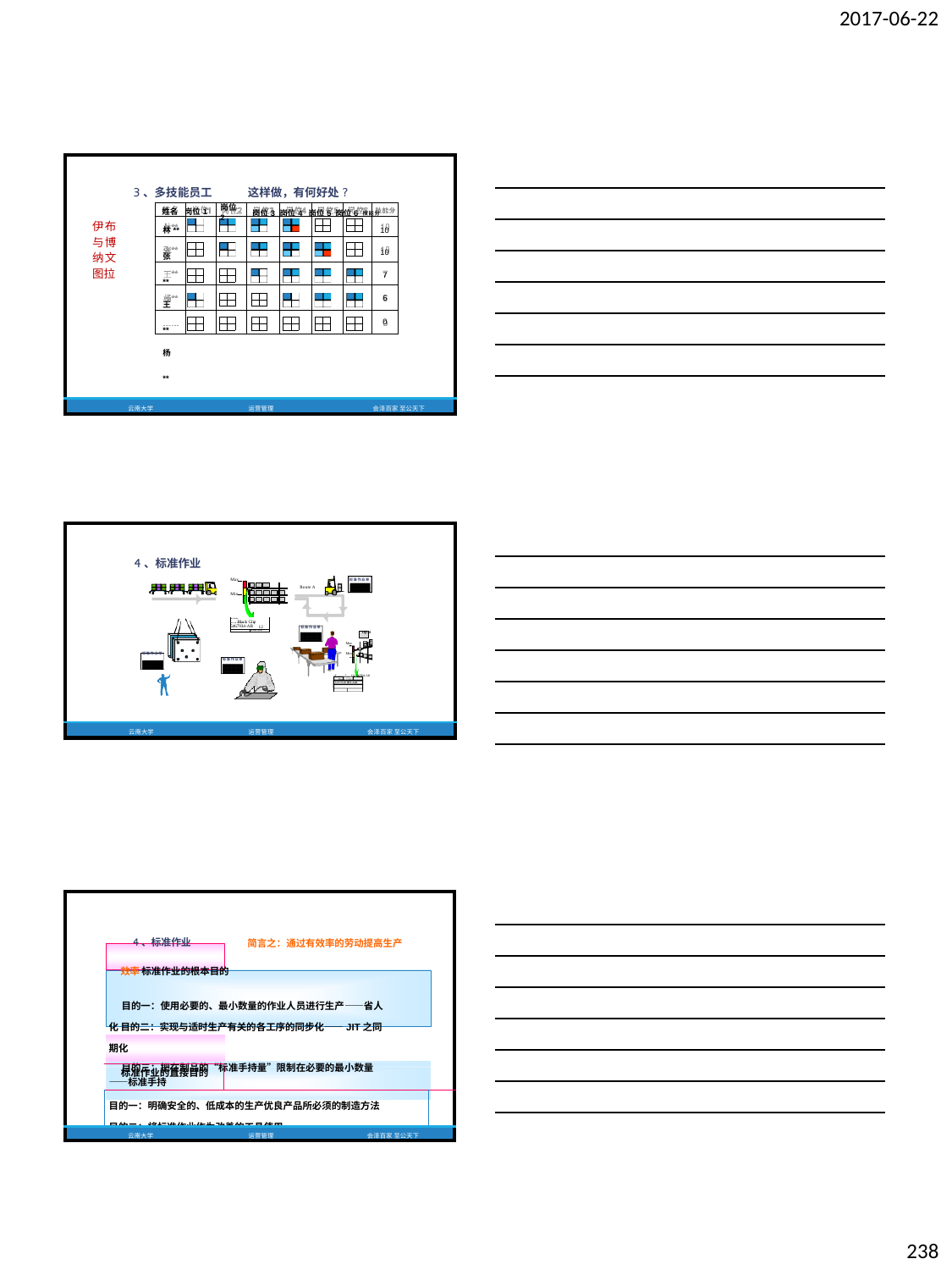

2017-06-22
| 伊布 与博 纳文 图拉 | 3、多技能员工 姓名 岗位1 林\*\* 张\*\* 王\*\* 杨\*\* …… | 岗位2 | 这样做，有何好处? 岗位3 岗位4 岗位5 岗位6 技能分 10 10 7 6 0 |
| --- | --- | --- | --- |
|  | 云南大学 |  | 运营管理 会泽百家 至公天下 |

|  |  |
| --- | --- |
|  |  |
|  |  |
| --- | --- |
|  |  |

|  |  |
| --- | --- |
|  |  |

|  |  |
| --- | --- |
|  |  |

|  |  |
| --- | --- |
|  |  |
|  |  |
| --- | --- |
|  |  |

|  |  |
| --- | --- |
|  |  |
|  |  |
| --- | --- |
|  |  |

|  |  |
| --- | --- |
|  |  |
|  |  |
| --- | --- |
|  |  |
|  |  |
| --- | --- |
|  |  |
|  |  |
| --- | --- |
|  |  |
|  |  |
| --- | --- |
|  |  |
|  |  |
| --- | --- |
|  |  |

| 4、标准作业 |  |  |  |
| --- | --- | --- | --- |
|  | Max |  | 标准作业单 |
|  |  | Route A |  |
|  | Min |  |  |
|  | Part Number |  |  |
|  | Black Clip |  |  |
|  | 12 | 标准作业单 |  |
|  |  |  | Op 20 |
|  |  |  | Max |
| 标准作业单 |  |  | Min |
|  | 标准作业单 |  |  |
|  |  |  |  |
|  |  |  |  |
|  |  |  | PFart Descri p7ti on C6-5467934-AB |
|  |  |  | Black Clip |
|  |  |  | C27-N-10 DTL-A-01 |
| 云南大学 | 运营管理 |  | 会泽百家 至公天下 |

| Part DFes cripti7on C6-5467934-AB |  |
| --- | --- |
| Minimum Quantity 2 | Maximum Quantity |

| 4、标准作业 简言之：通过有效率的劳动提高生产效率 标准作业的根本目的 目的一：使用必要的、最小数量的作业人员进行生产——省人化 目的二：实现与适时生产有关的各工序的同步化——JIT之同期化 目的三：把在制品的“标准手持量”限制在必要的最小数量——标准手持 |  |  |  |  |
| --- | --- | --- | --- | --- |
|  | 标准作业的直接目的 |  |  |  |
|  | 目的一：明确安全的、低成本的生产优良产品所必须的制造方法 目的二：将标准作业作为改善的工具使用 |  |  |  |
|  | 云南大学 | 运营管理 | 会泽百家 至公天下 |  |

238